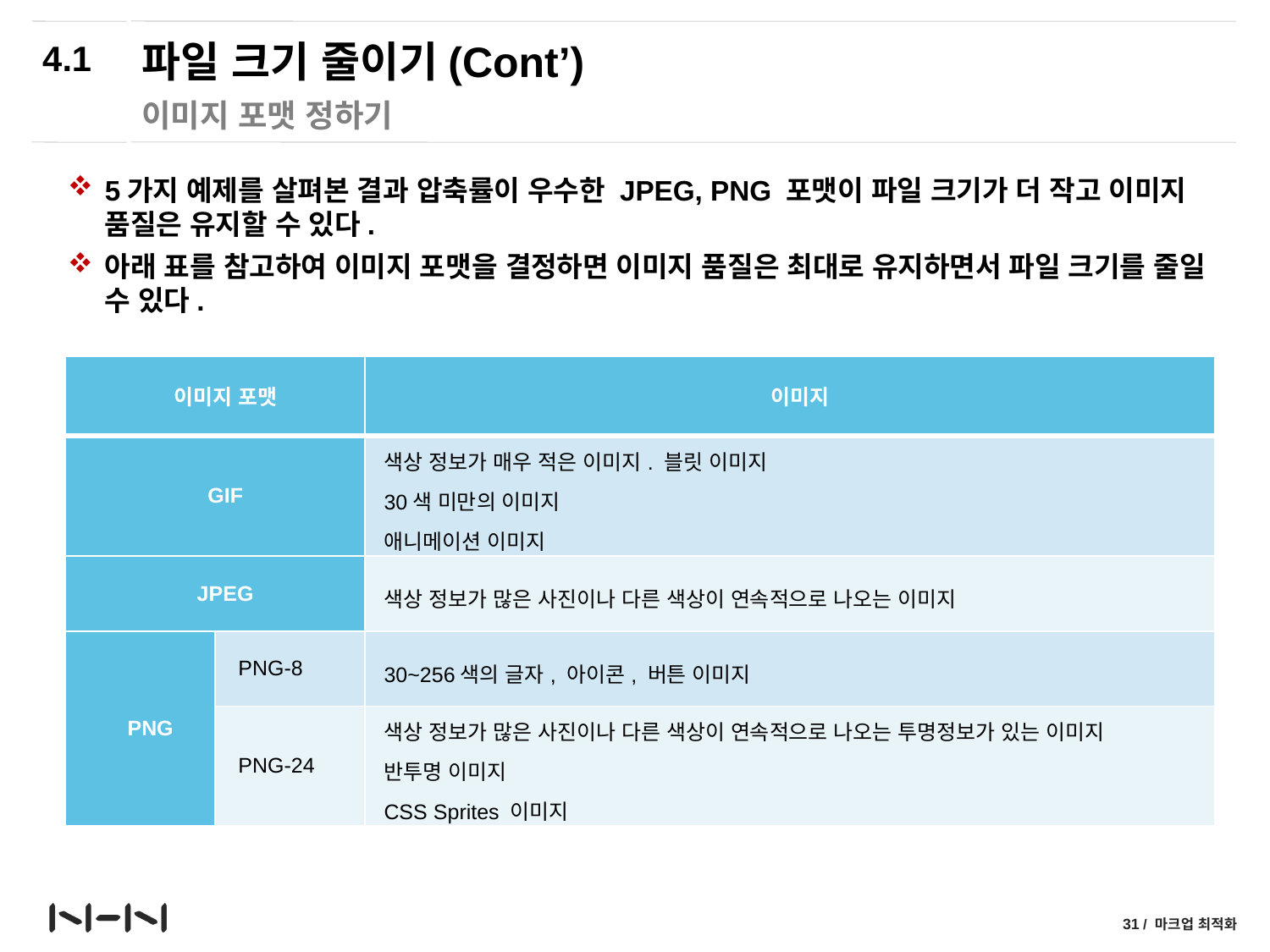

4.1
# 파일 크기 줄이기(Cont’)
이미지 포맷 정하기
5가지 예제를 살펴본 결과 압축률이 우수한 JPEG, PNG 포맷이 파일 크기가 더 작고 이미지 품질은 유지할 수 있다.
아래 표를 참고하여 이미지 포맷을 결정하면 이미지 품질은 최대로 유지하면서 파일 크기를 줄일 수 있다.

| 이미지 포맷 |  | 이미지 |
| --- | --- | --- |
| GIF |  | 색상 정보가 매우 적은 이미지. 블릿 이미지 30색 미만의 이미지 애니메이션 이미지 |
| JPEG |  | 색상 정보가 많은 사진이나 다른 색상이 연속적으로 나오는 이미지 |
| PNG | PNG-8 | 30~256색의 글자, 아이콘, 버튼 이미지 |
|  | PNG-24 | 색상 정보가 많은 사진이나 다른 색상이 연속적으로 나오는 투명정보가 있는 이미지 반투명 이미지 CSS Sprites 이미지 |